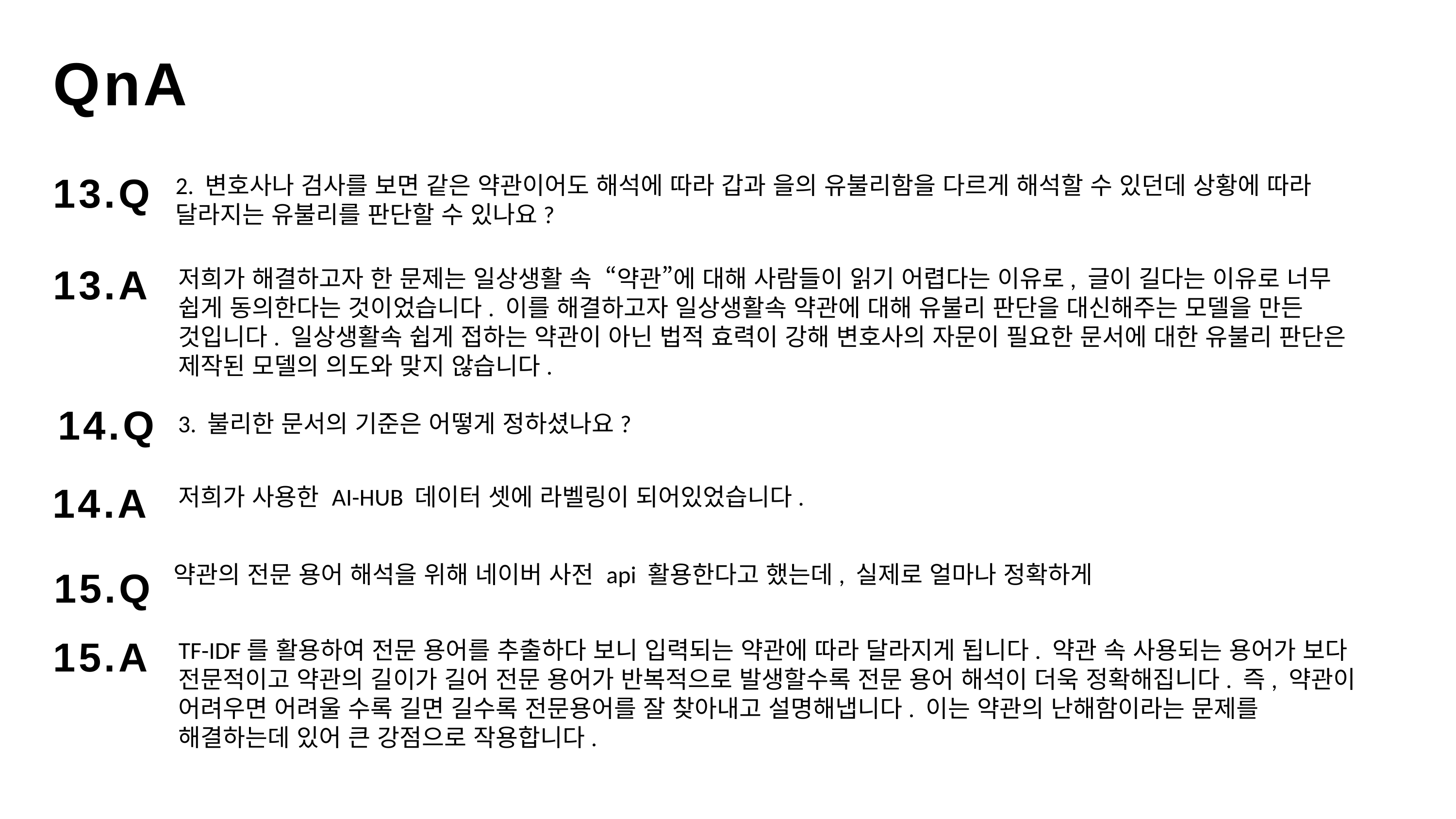

QnA
13.Q
2. 변호사나 검사를 보면 같은 약관이어도 해석에 따라 갑과 을의 유불리함을 다르게 해석할 수 있던데 상황에 따라 달라지는 유불리를 판단할 수 있나요?
13.A
저희가 해결하고자 한 문제는 일상생활 속  “약관”에 대해 사람들이 읽기 어렵다는 이유로, 글이 길다는 이유로 너무 쉽게 동의한다는 것이었습니다. 이를 해결하고자 일상생활속 약관에 대해 유불리 판단을 대신해주는 모델을 만든 것입니다. 일상생활속 쉽게 접하는 약관이 아닌 법적 효력이 강해 변호사의 자문이 필요한 문서에 대한 유불리 판단은 제작된 모델의 의도와 맞지 않습니다.
14.Q
3. 불리한 문서의 기준은 어떻게 정하셨나요?
14.A
저희가 사용한 AI-HUB 데이터 셋에 라벨링이 되어있었습니다.
15.Q
약관의 전문 용어 해석을 위해 네이버 사전 api 활용한다고 했는데, 실제로 얼마나 정확하게
15.A
TF-IDF를 활용하여 전문 용어를 추출하다 보니 입력되는 약관에 따라 달라지게 됩니다. 약관 속 사용되는 용어가 보다 전문적이고 약관의 길이가 길어 전문 용어가 반복적으로 발생할수록 전문 용어 해석이 더욱 정확해집니다. 즉, 약관이 어려우면 어려울 수록 길면 길수록 전문용어를 잘 찾아내고 설명해냅니다. 이는 약관의 난해함이라는 문제를 해결하는데 있어 큰 강점으로 작용합니다.